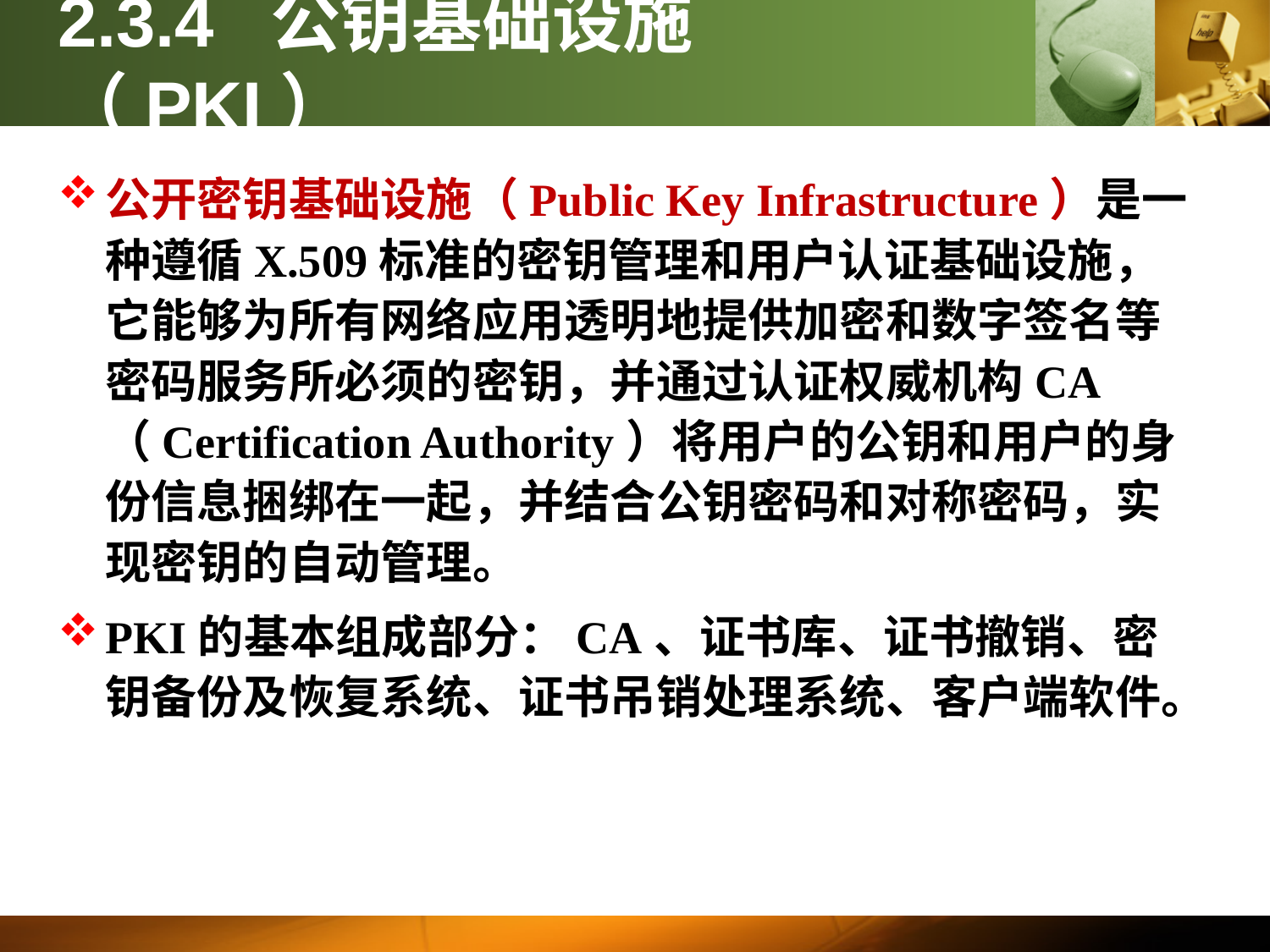

# 2.3.4  公钥基础设施（PKI）
公开密钥基础设施（Public Key Infrastructure）是一种遵循X.509标准的密钥管理和用户认证基础设施，它能够为所有网络应用透明地提供加密和数字签名等密码服务所必须的密钥，并通过认证权威机构CA（Certification Authority）将用户的公钥和用户的身份信息捆绑在一起，并结合公钥密码和对称密码，实现密钥的自动管理。
PKI的基本组成部分：CA、证书库、证书撤销、密钥备份及恢复系统、证书吊销处理系统、客户端软件。